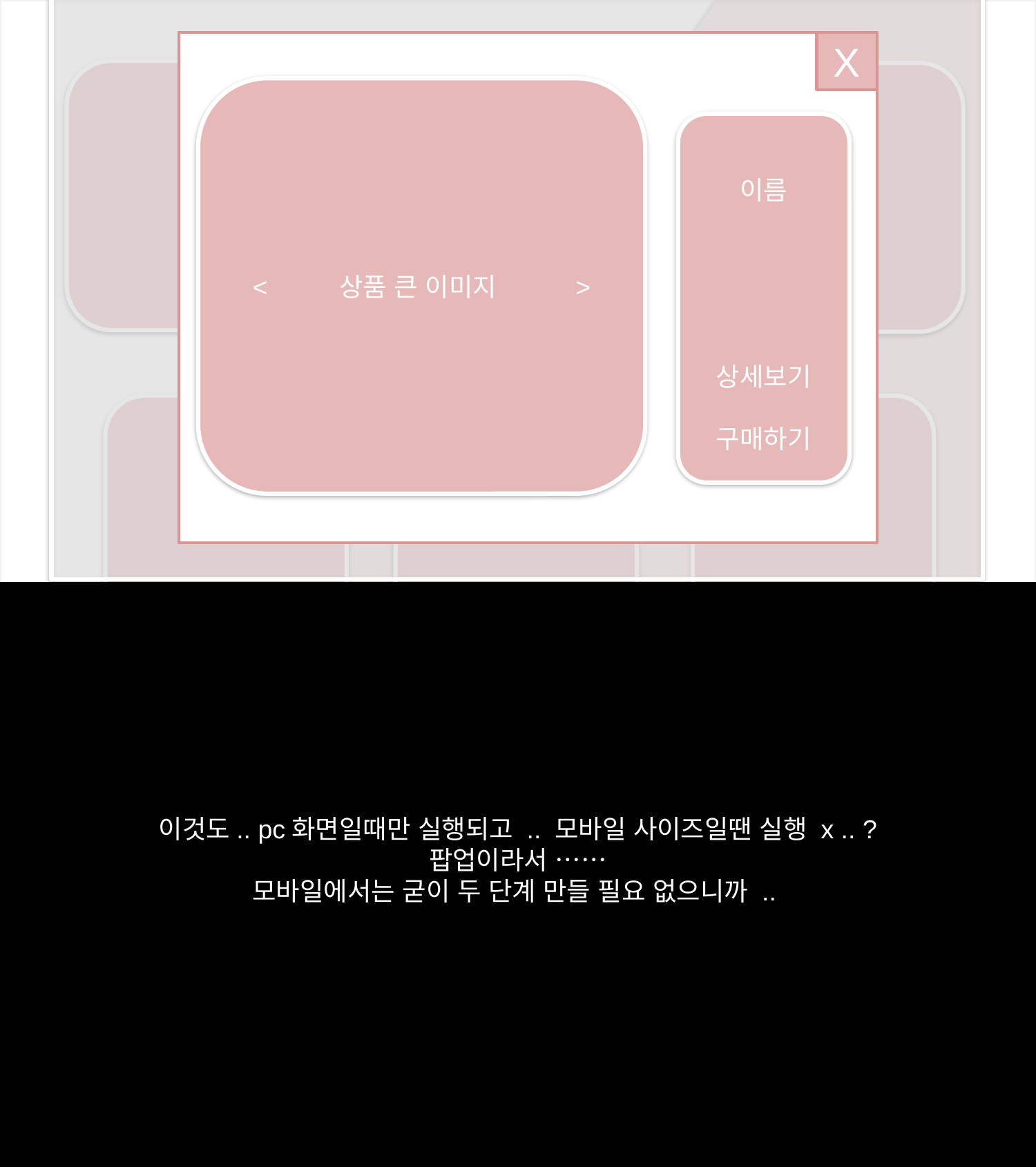

X
<         상품 큰 이미지          >

이름

상세보기

구매하기

메인상품

이것도.. pc화면일때만 실행되고 .. 모바일 사이즈일땐 실행 x .. ?
팝업이라서 ……
모바일에서는 굳이 두 단계 만들 필요 없으니까 ..

배치스타일1